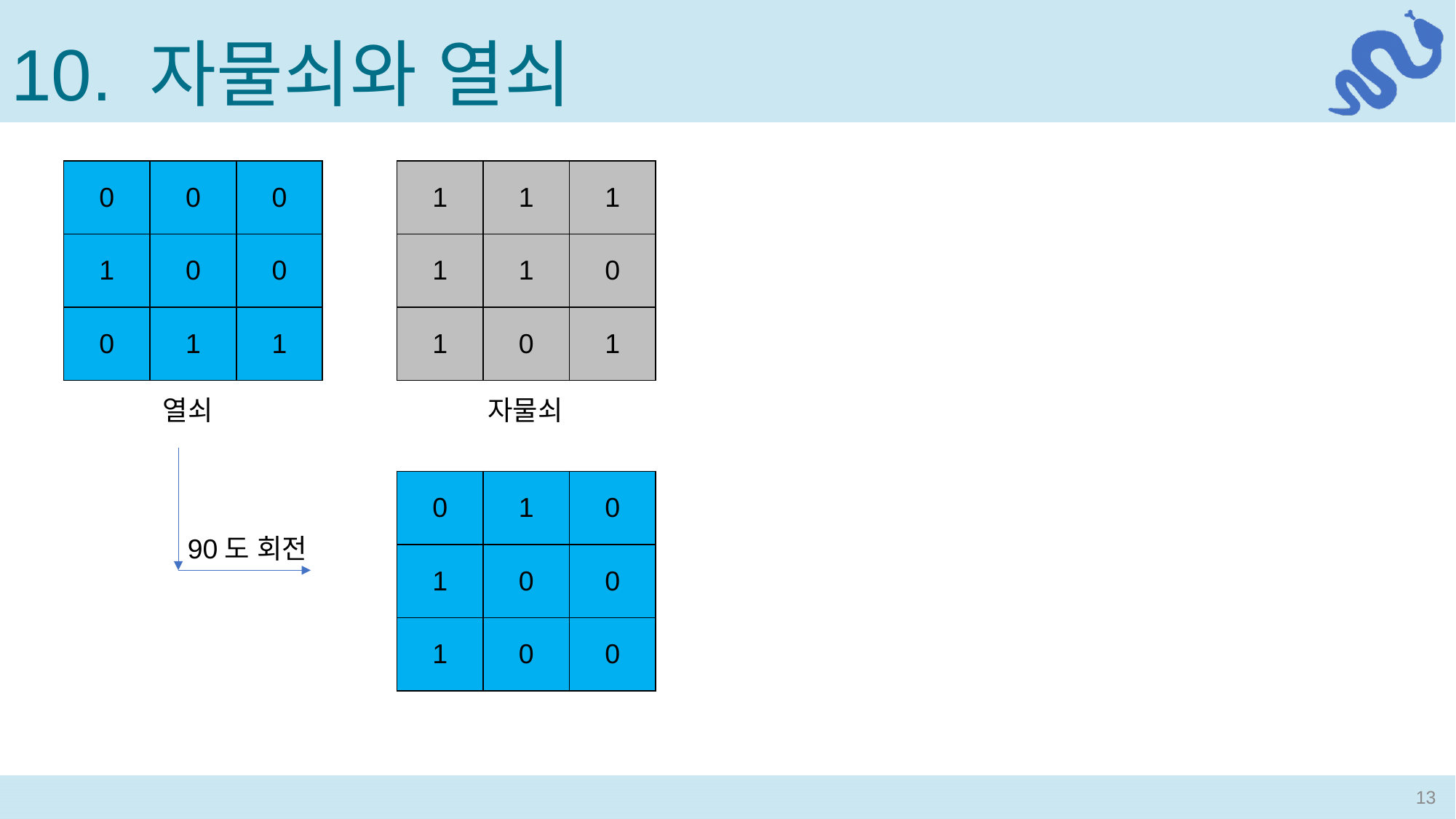

10. 자물쇠와 열쇠
| 0 | 0 | 0 |
| --- | --- | --- |
| 1 | 0 | 0 |
| 0 | 1 | 1 |
| 1 | 1 | 1 |
| --- | --- | --- |
| 1 | 1 | 0 |
| 1 | 0 | 1 |
열쇠
자물쇠
| 0 | 1 | 0 |
| --- | --- | --- |
| 1 | 0 | 0 |
| 1 | 0 | 0 |
90도 회전
13